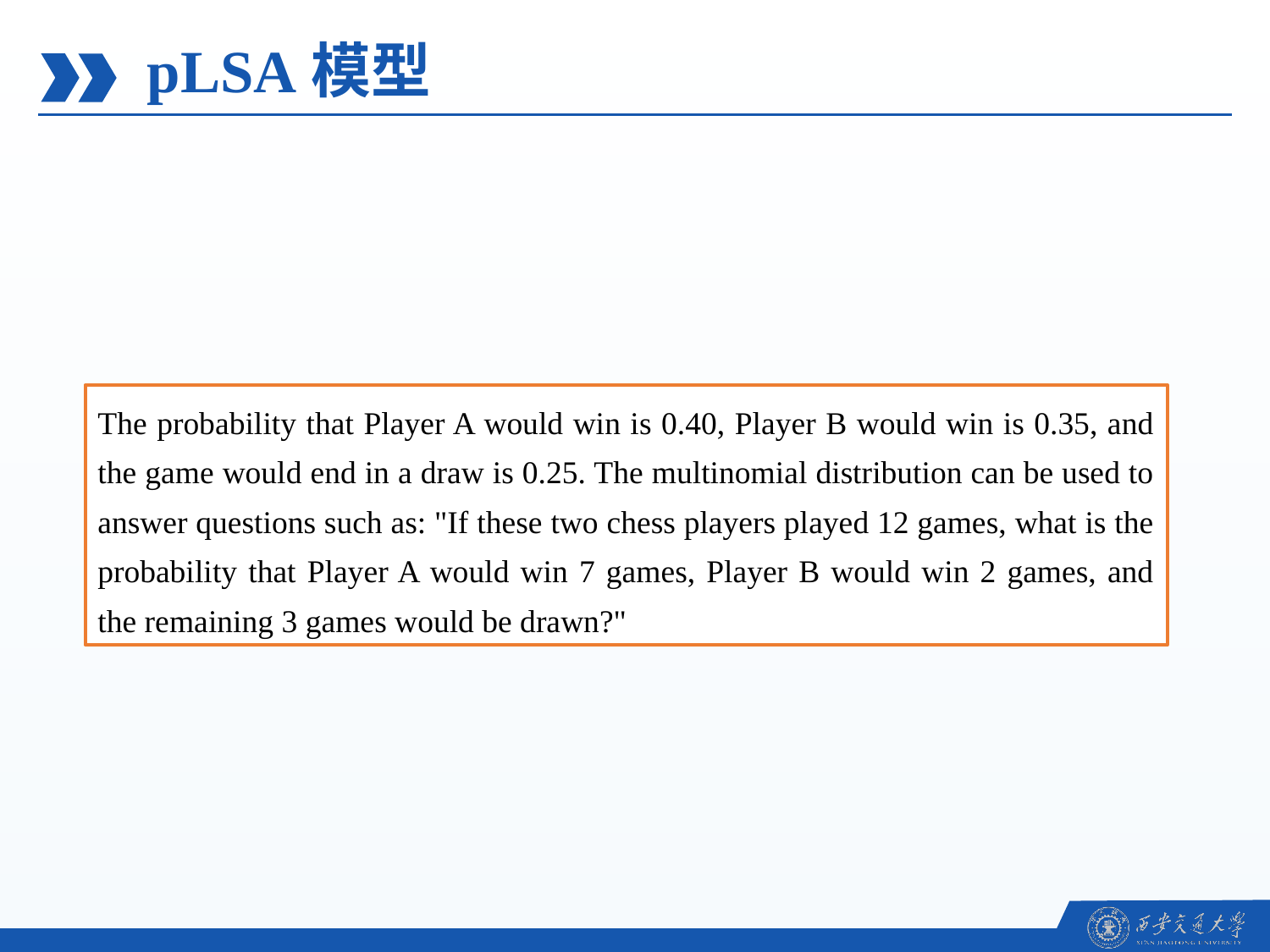

pLSA模型

The probability that Player A would win is 0.40, Player B would win is 0.35, and the game would end in a draw is 0.25. The multinomial distribution can be used to answer questions such as: "If these two chess players played 12 games, what is the probability that Player A would win 7 games, Player B would win 2 games, and the remaining 3 games would be drawn?"